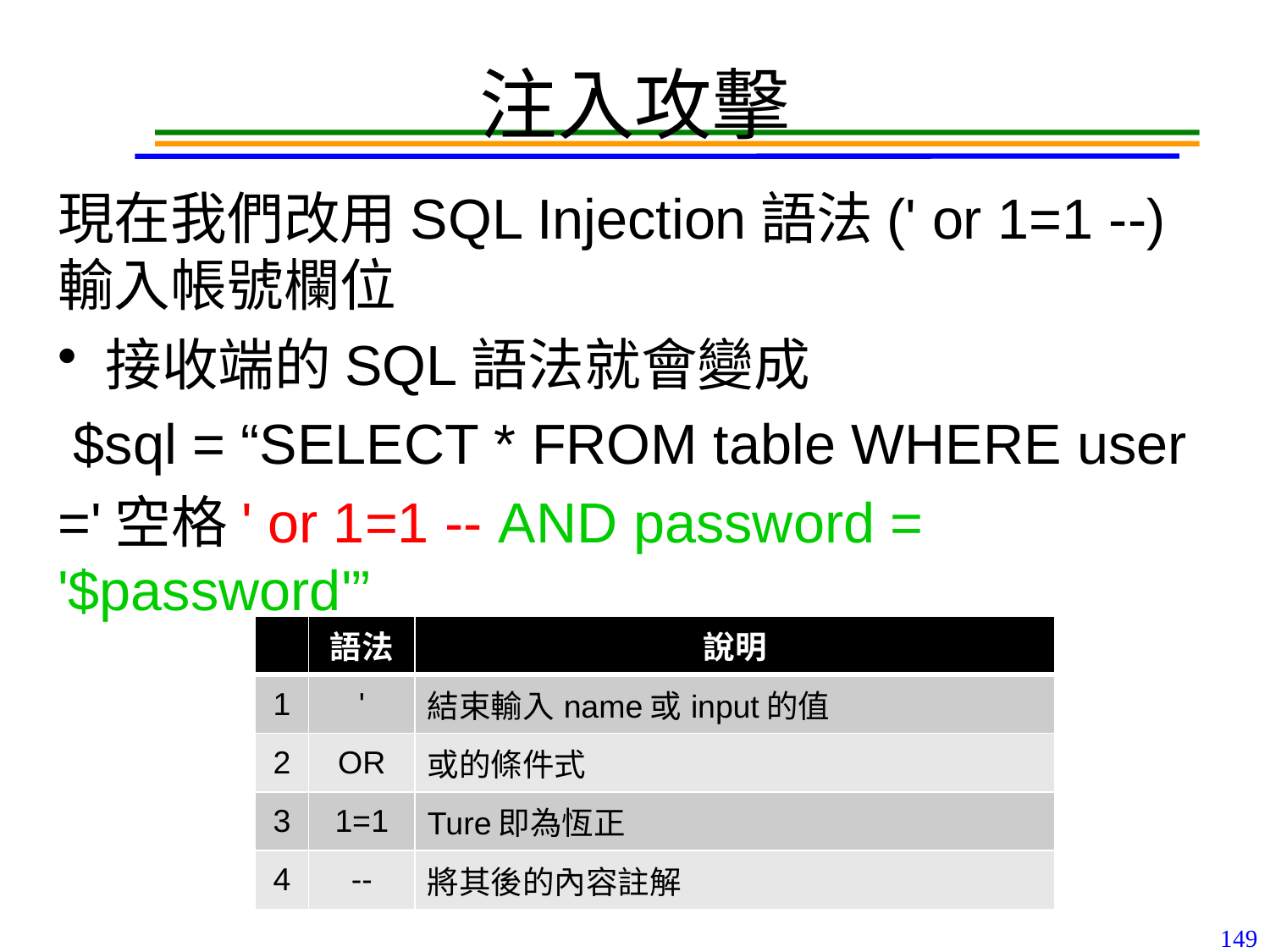

# 注入攻擊
現在我們改用SQL Injection語法(' or 1=1 --)輸入帳號欄位
接收端的SQL語法就會變成
 $sql = “SELECT * FROM table WHERE user
='空格' or 1=1 -- AND password = '$password'”

|  | 語法 | 說明 |
| --- | --- | --- |
| 1 | ' | 結束輸入name或input的值 |
| 2 | OR | 或的條件式 |
| 3 | 1=1 | Ture即為恆正 |
| 4 | -- | 將其後的內容註解 |
149